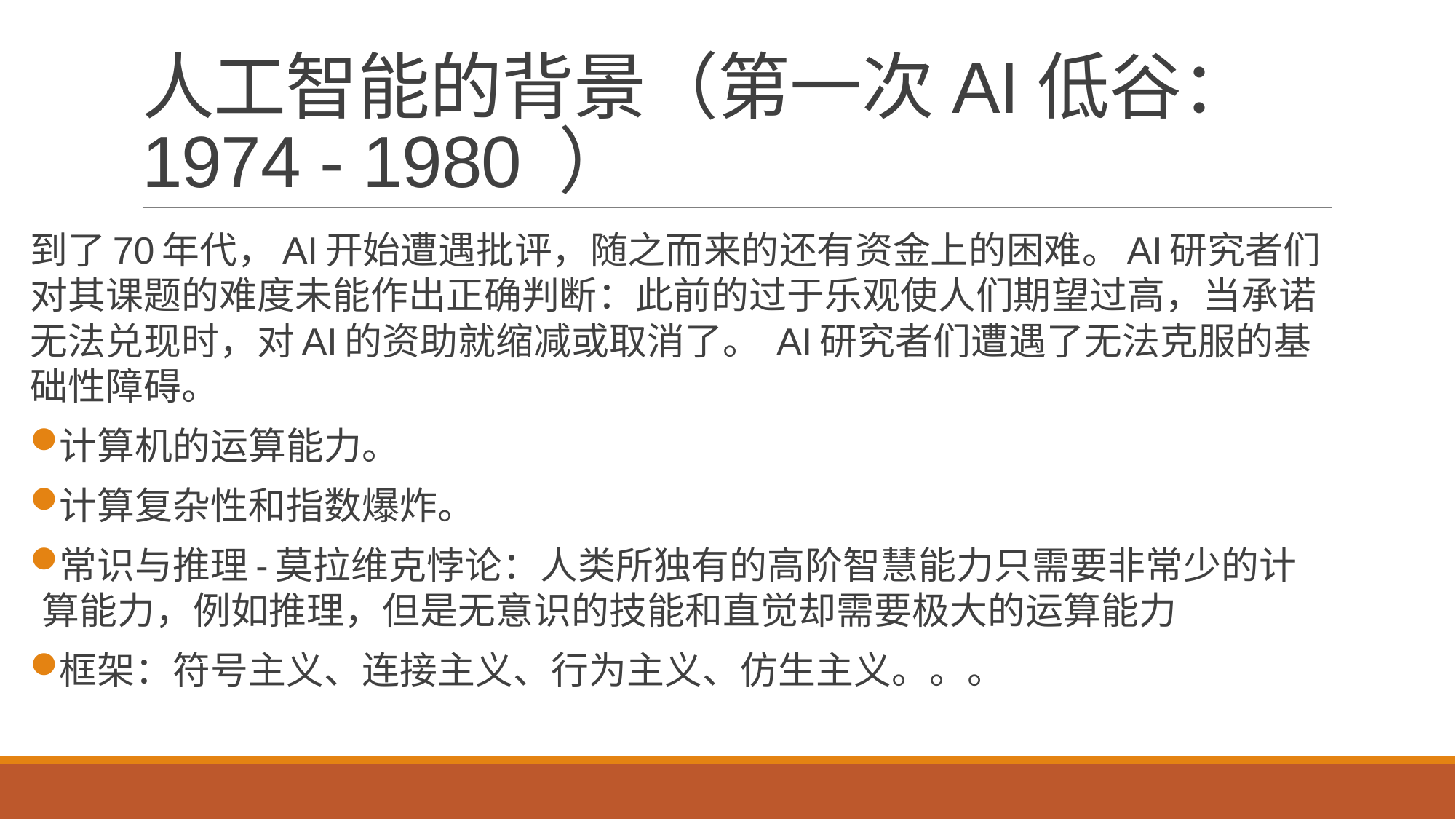

# 人工智能的背景（第一次AI低谷：1974 - 1980 ）
到了70年代，AI开始遭遇批评，随之而来的还有资金上的困难。AI研究者们对其课题的难度未能作出正确判断：此前的过于乐观使人们期望过高，当承诺无法兑现时，对AI的资助就缩减或取消了。 AI研究者们遭遇了无法克服的基础性障碍。
计算机的运算能力。
计算复杂性和指数爆炸。
常识与推理-莫拉维克悖论：人类所独有的高阶智慧能力只需要非常少的计算能力，例如推理，但是无意识的技能和直觉却需要极大的运算能力
框架：符号主义、连接主义、行为主义、仿生主义。。。

13